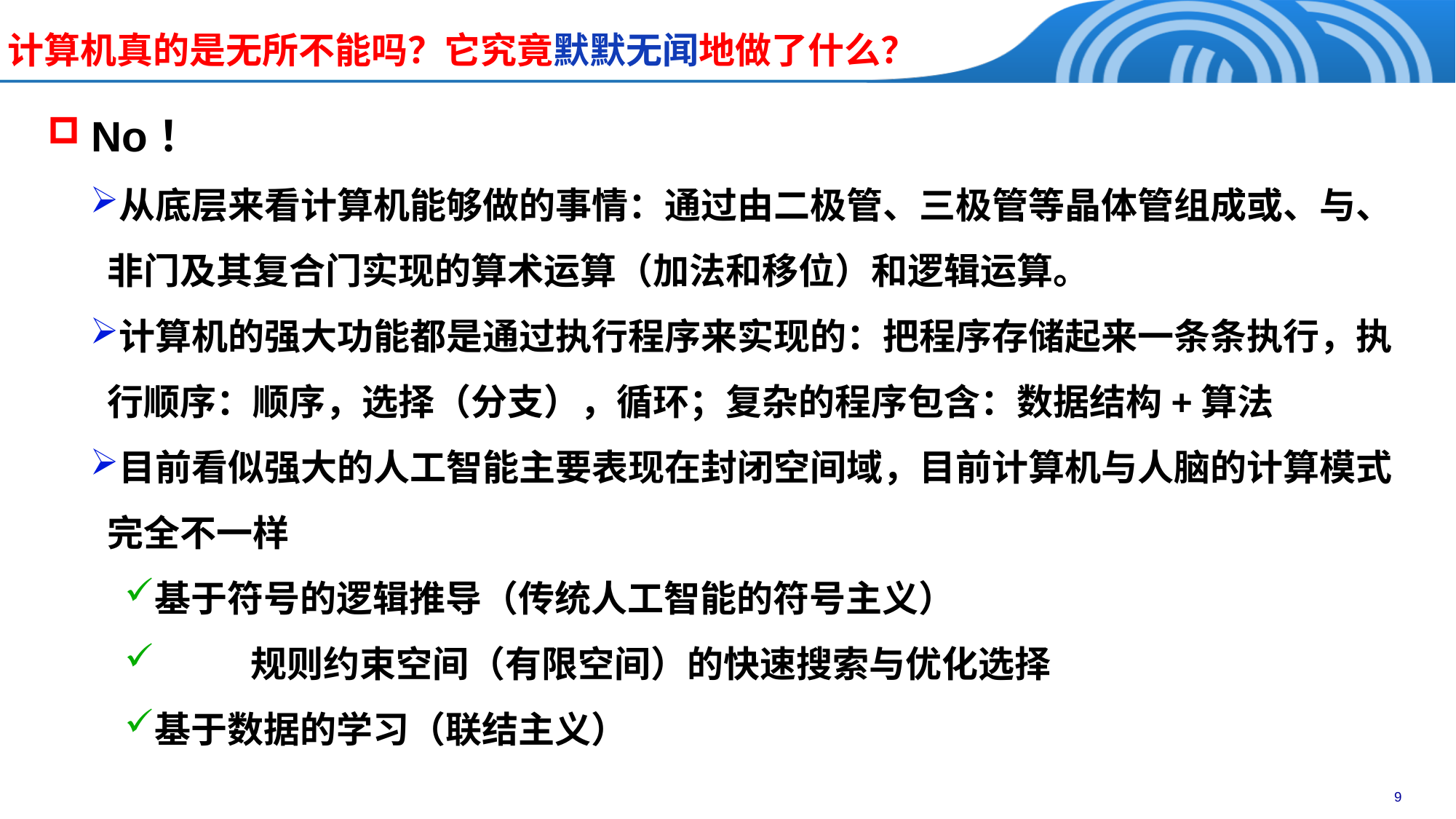

计算机真的是无所不能吗？它究竟默默无闻地做了什么？
 No！
从底层来看计算机能够做的事情：通过由二极管、三极管等晶体管组成或、与、非门及其复合门实现的算术运算（加法和移位）和逻辑运算。
计算机的强大功能都是通过执行程序来实现的：把程序存储起来一条条执行，执行顺序：顺序，选择（分支），循环；复杂的程序包含：数据结构+算法
目前看似强大的人工智能主要表现在封闭空间域，目前计算机与人脑的计算模式完全不一样
基于符号的逻辑推导（传统人工智能的符号主义）
	规则约束空间（有限空间）的快速搜索与优化选择
基于数据的学习（联结主义）